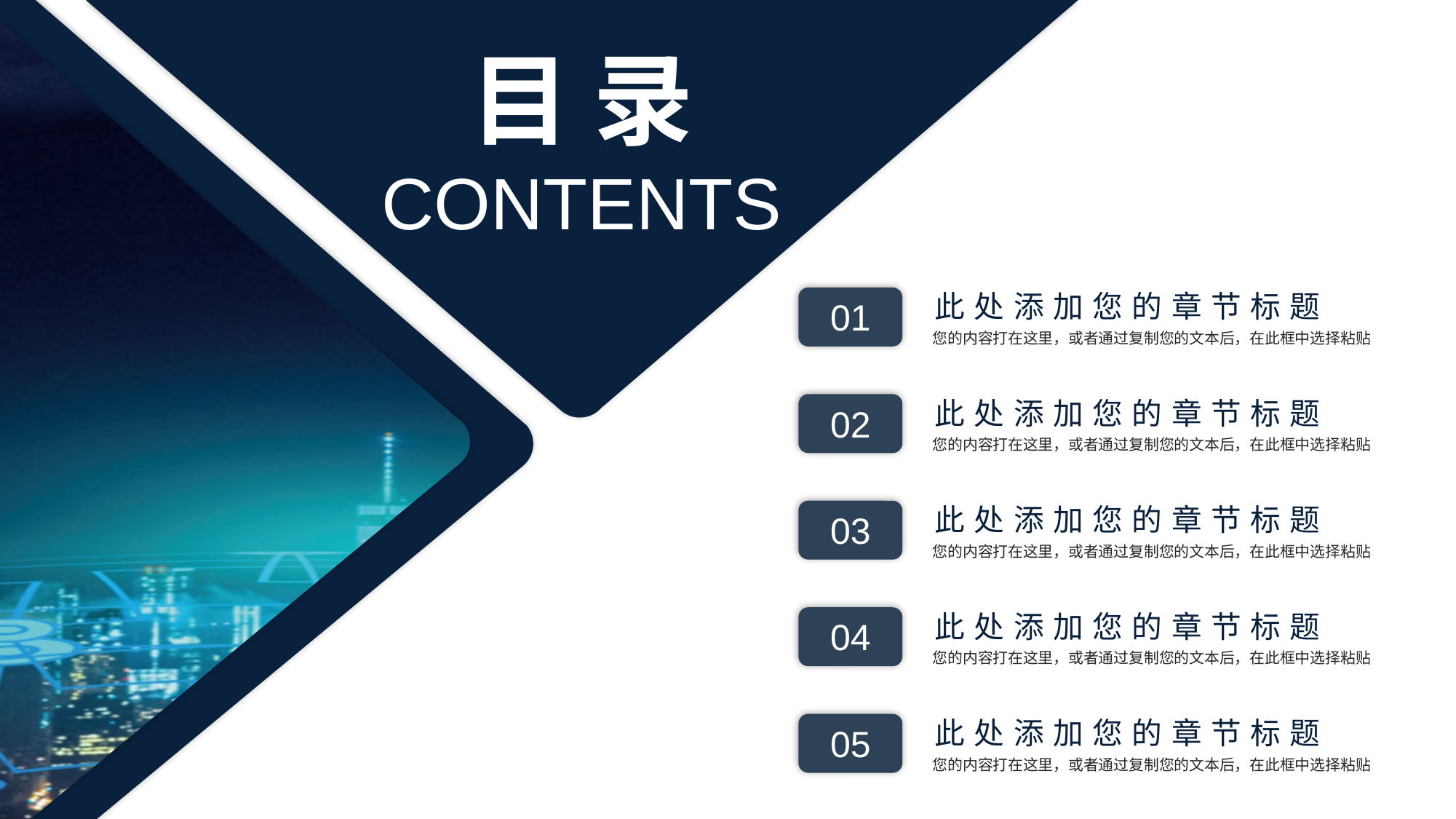

目 录
CONTENTS

此处添加您的章节标题
您的内容打在这里，或者通过复制您的文本后，在此框中选择粘贴

01
此处添加您的章节标题
您的内容打在这里，或者通过复制您的文本后，在此框中选择粘贴

02
此处添加您的章节标题
您的内容打在这里，或者通过复制您的文本后，在此框中选择粘贴

03
此处添加您的章节标题
您的内容打在这里，或者通过复制您的文本后，在此框中选择粘贴

04
此处添加您的章节标题
您的内容打在这里，或者通过复制您的文本后，在此框中选择粘贴

05